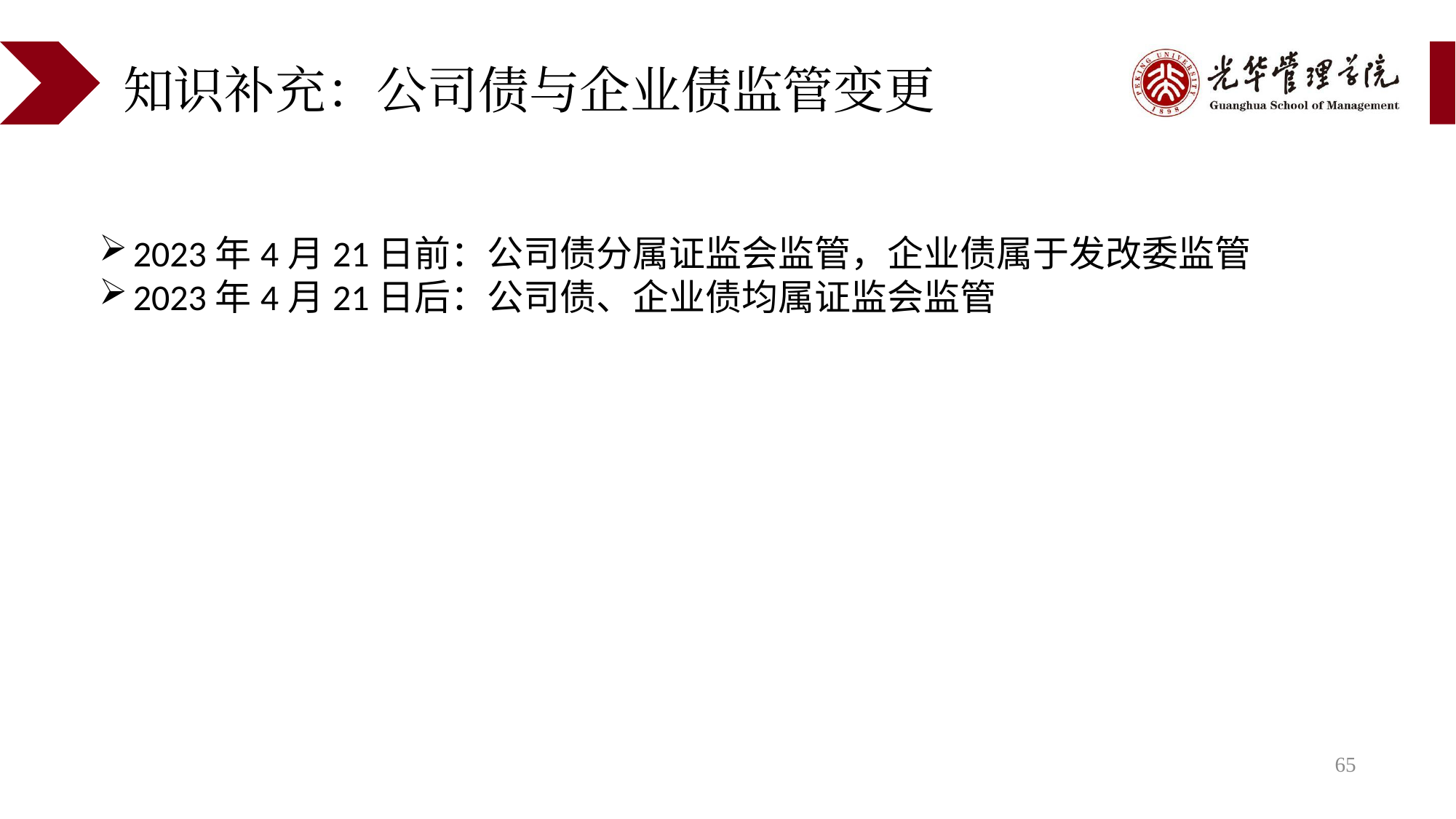

# 知识补充：公司债与企业债监管变更
2023年4月21日前：公司债分属证监会监管，企业债属于发改委监管
2023年4月21日后：公司债、企业债均属证监会监管
65